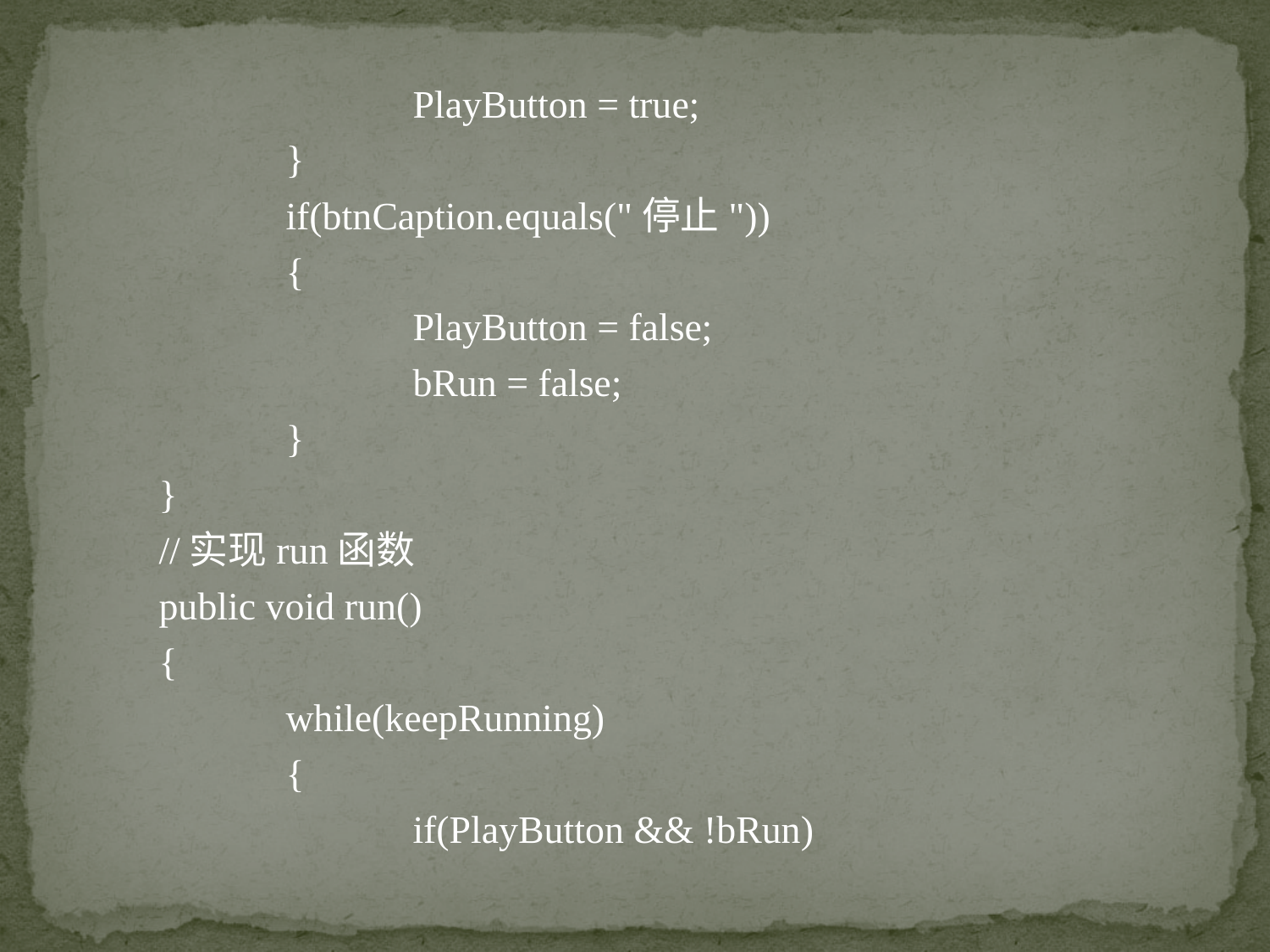

PlayButton = true;
	}
 	if(btnCaption.equals("停止"))
	{
		PlayButton = false;
		bRun = false;
	}
}
//实现run函数
public void run()
{
	while(keepRunning)
	{
		if(PlayButton && !bRun)